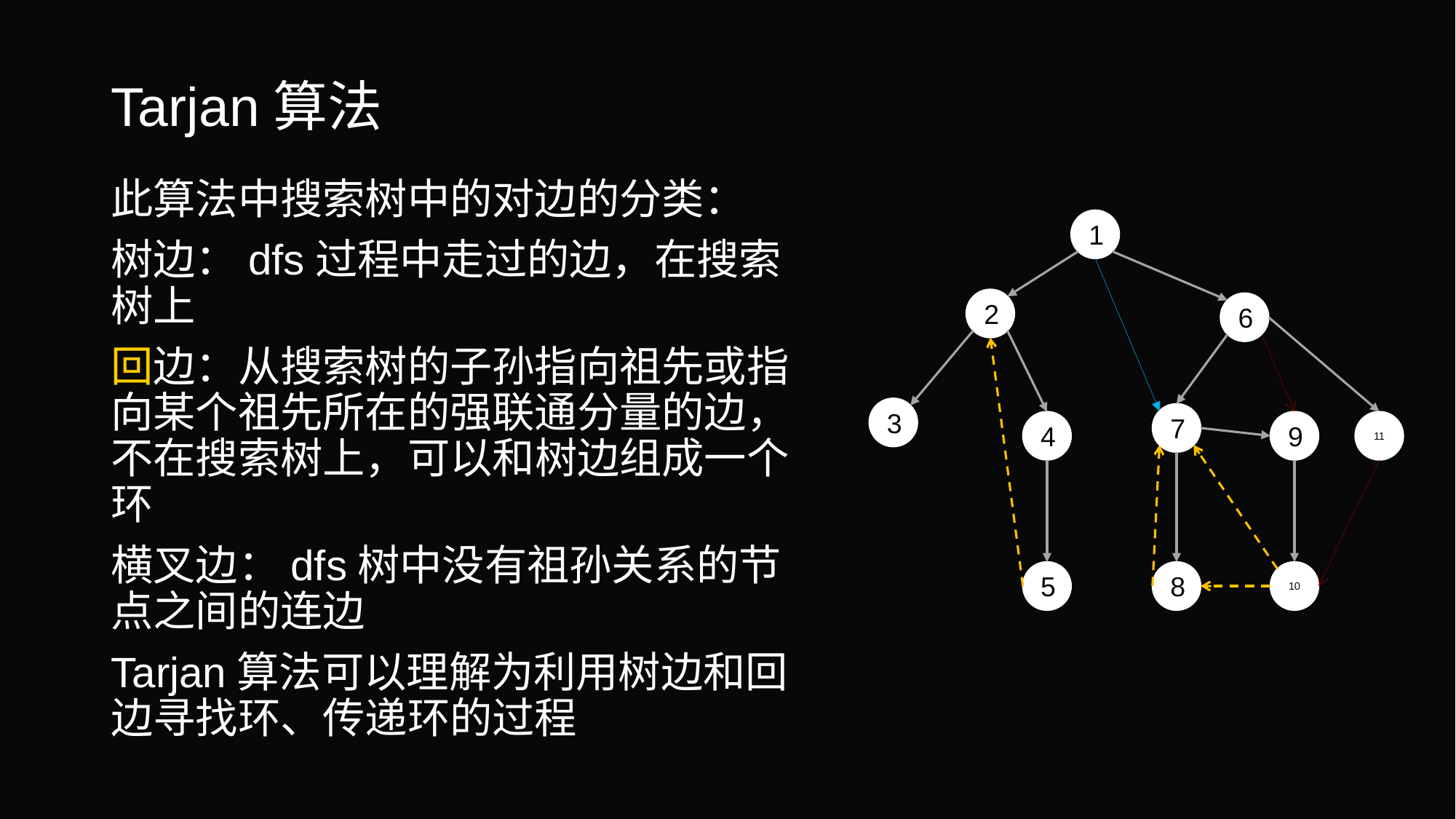

# Tarjan算法
此算法中搜索树中的对边的分类：
树边：dfs过程中走过的边，在搜索树上
回边：从搜索树的子孙指向祖先或指向某个祖先所在的强联通分量的边，不在搜索树上，可以和树边组成一个环
横叉边：dfs树中没有祖孙关系的节点之间的连边
Tarjan算法可以理解为利用树边和回边寻找环、传递环的过程
1
2
6
3
7
11
4
9
10
8
5